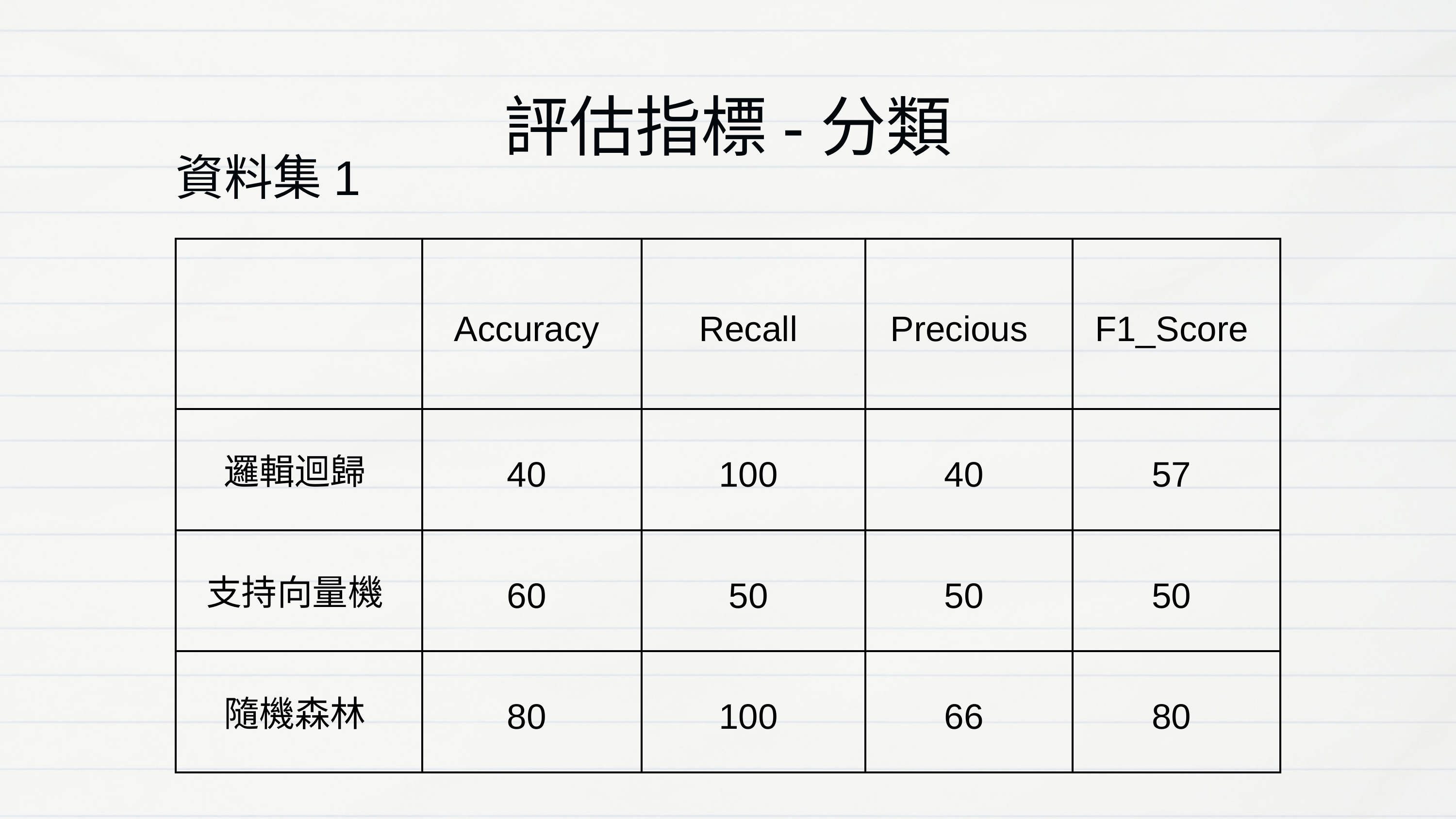

評估指標-分類
資料集1
|  | Accuracy | Recall | Precious | F1\_Score |
| --- | --- | --- | --- | --- |
| 邏輯迴歸 | 40 | 100 | 40 | 57 |
| 支持向量機 | 60 | 50 | 50 | 50 |
| 隨機森林 | 80 | 100 | 66 | 80 |